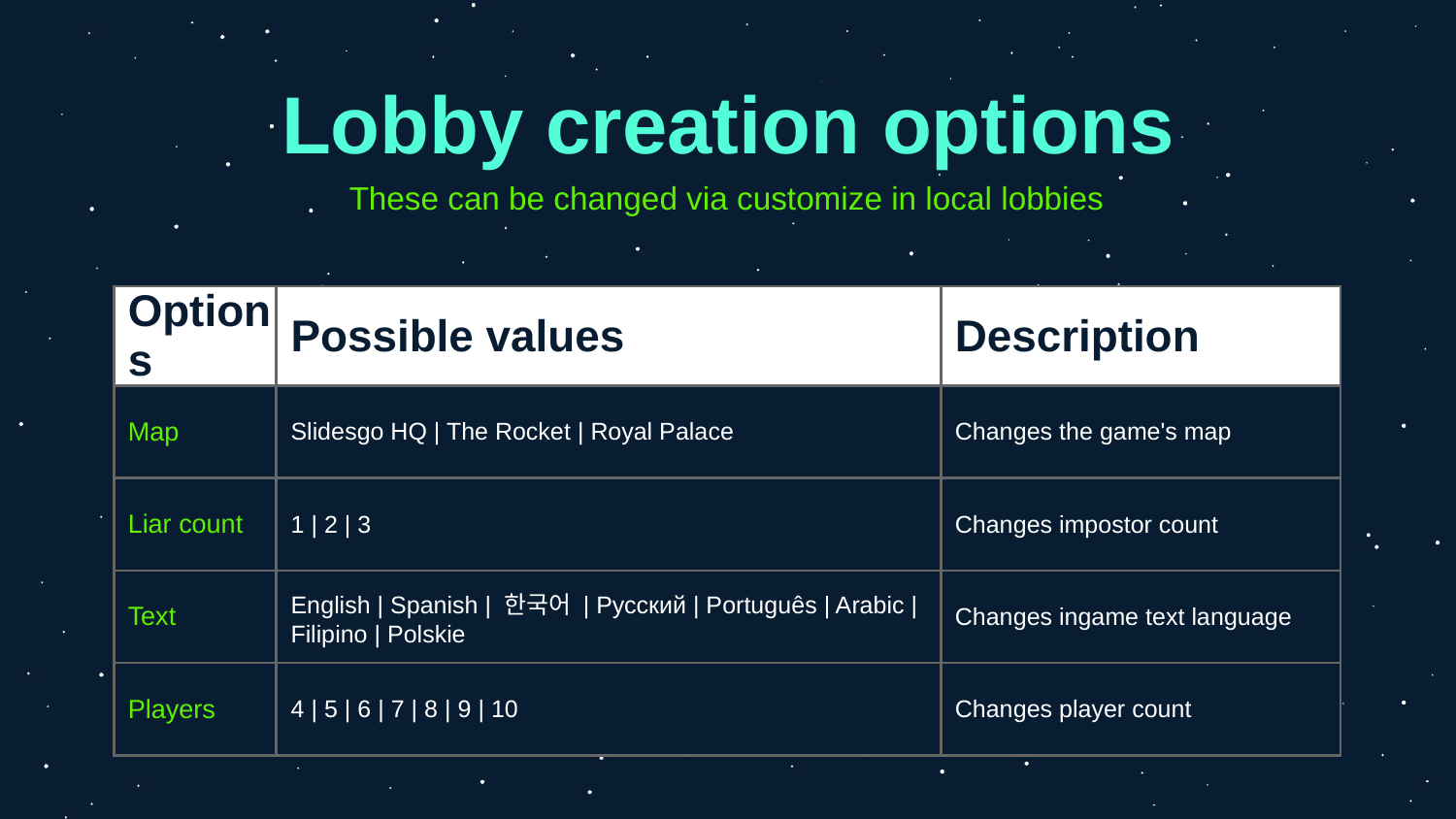

# Lobby creation options
These can be changed via customize in local lobbies
| Options | Possible values | Description |
| --- | --- | --- |
| Map | Slidesgo HQ | The Rocket | Royal Palace | Changes the game's map |
| Liar count | 1 | 2 | 3 | Changes impostor count |
| Text | English | Spanish | 한국어 | Русский | Português | Arabic | Filipino | Polskie | Changes ingame text language |
| Players | 4 | 5 | 6 | 7 | 8 | 9 | 10 | Changes player count |